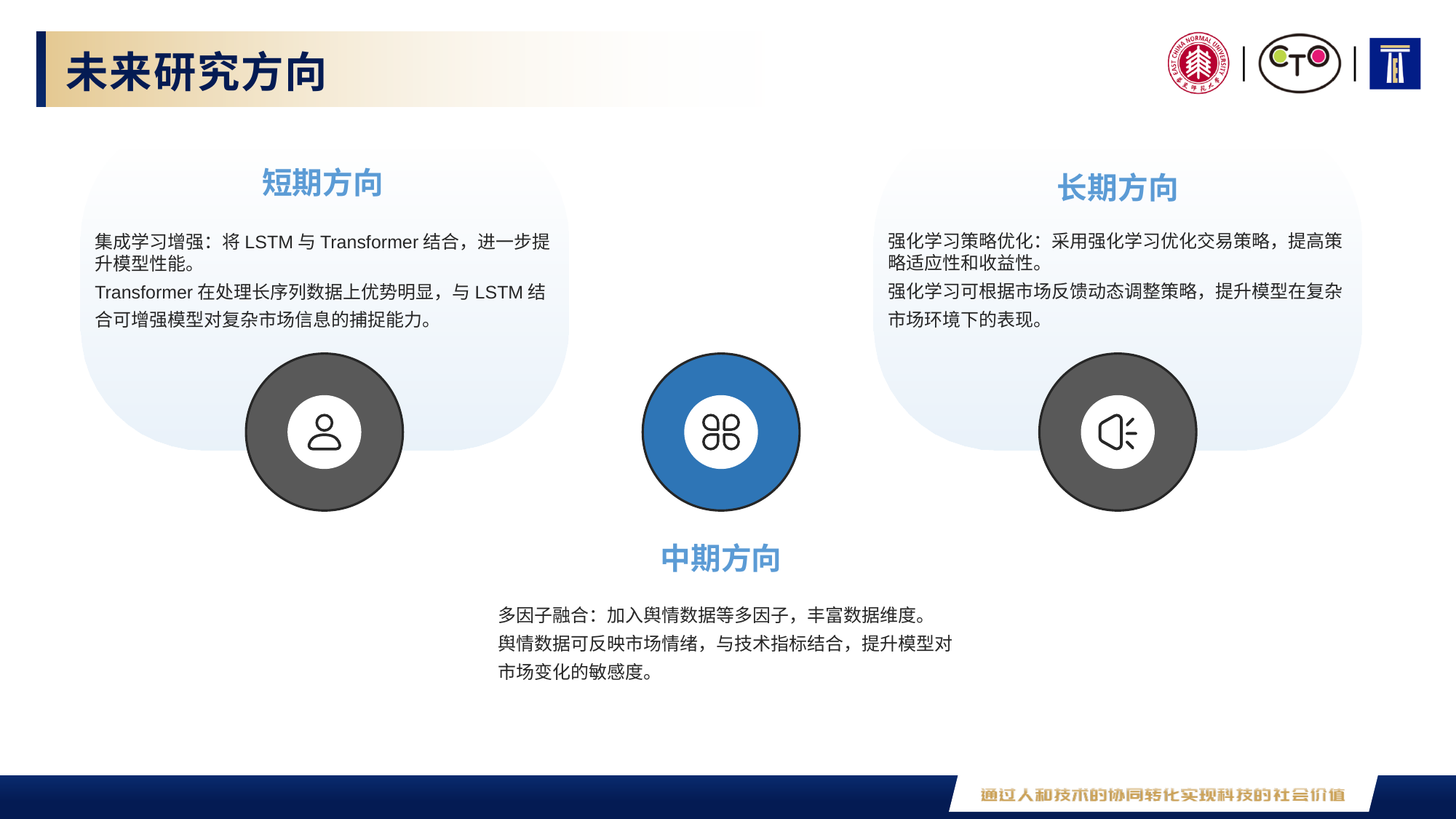

未来研究方向

短期方向
长期方向
强化学习策略优化：采用强化学习优化交易策略，提高策略适应性和收益性。
强化学习可根据市场反馈动态调整策略，提升模型在复杂市场环境下的表现。
集成学习增强：将LSTM与Transformer结合，进一步提升模型性能。
Transformer在处理长序列数据上优势明显，与LSTM结合可增强模型对复杂市场信息的捕捉能力。

中期方向
多因子融合：加入舆情数据等多因子，丰富数据维度。
舆情数据可反映市场情绪，与技术指标结合，提升模型对市场变化的敏感度。